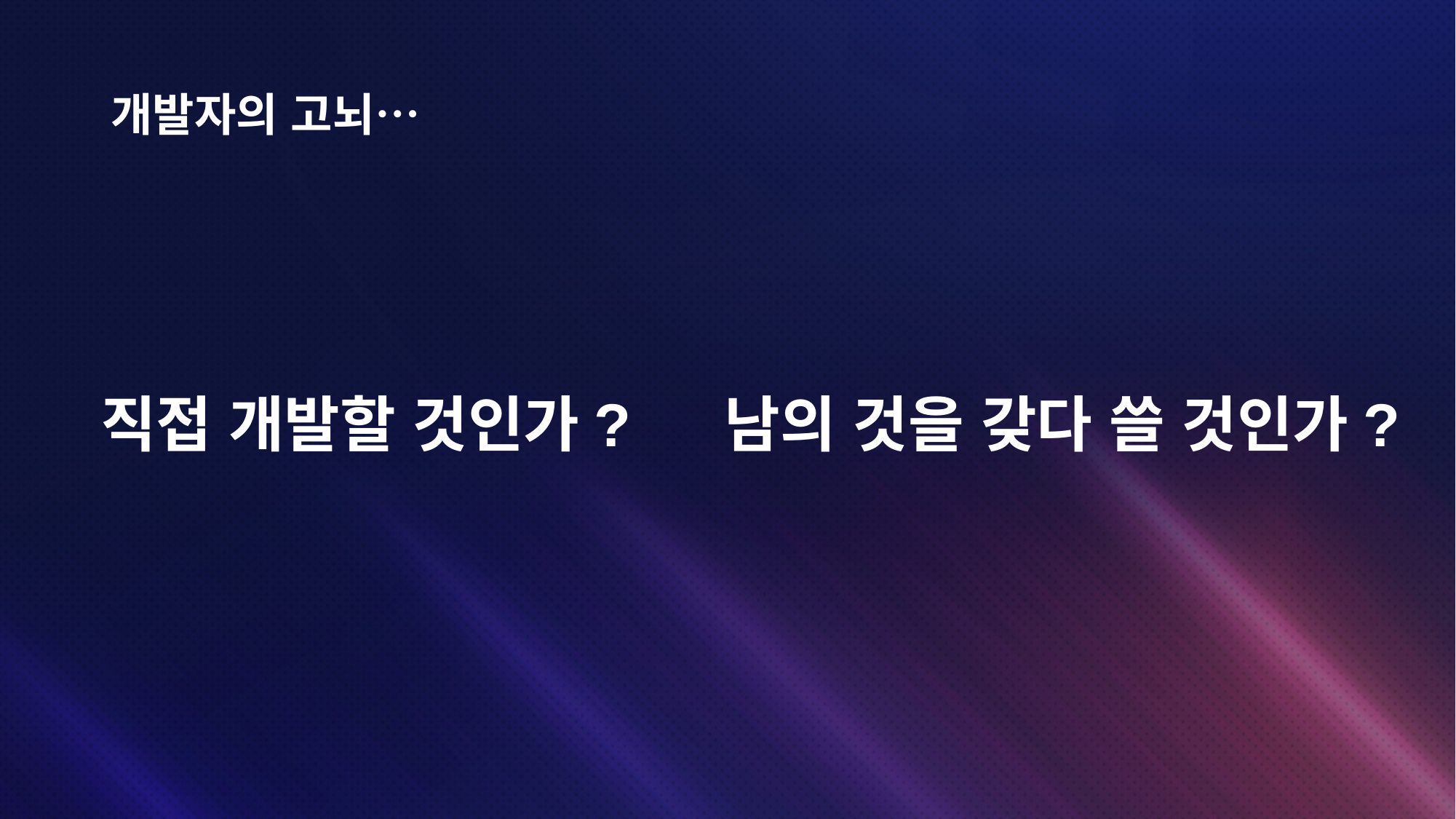

# 개발자의 고뇌…
직접 개발할 것인가?
남의 것을 갖다 쓸 것인가?